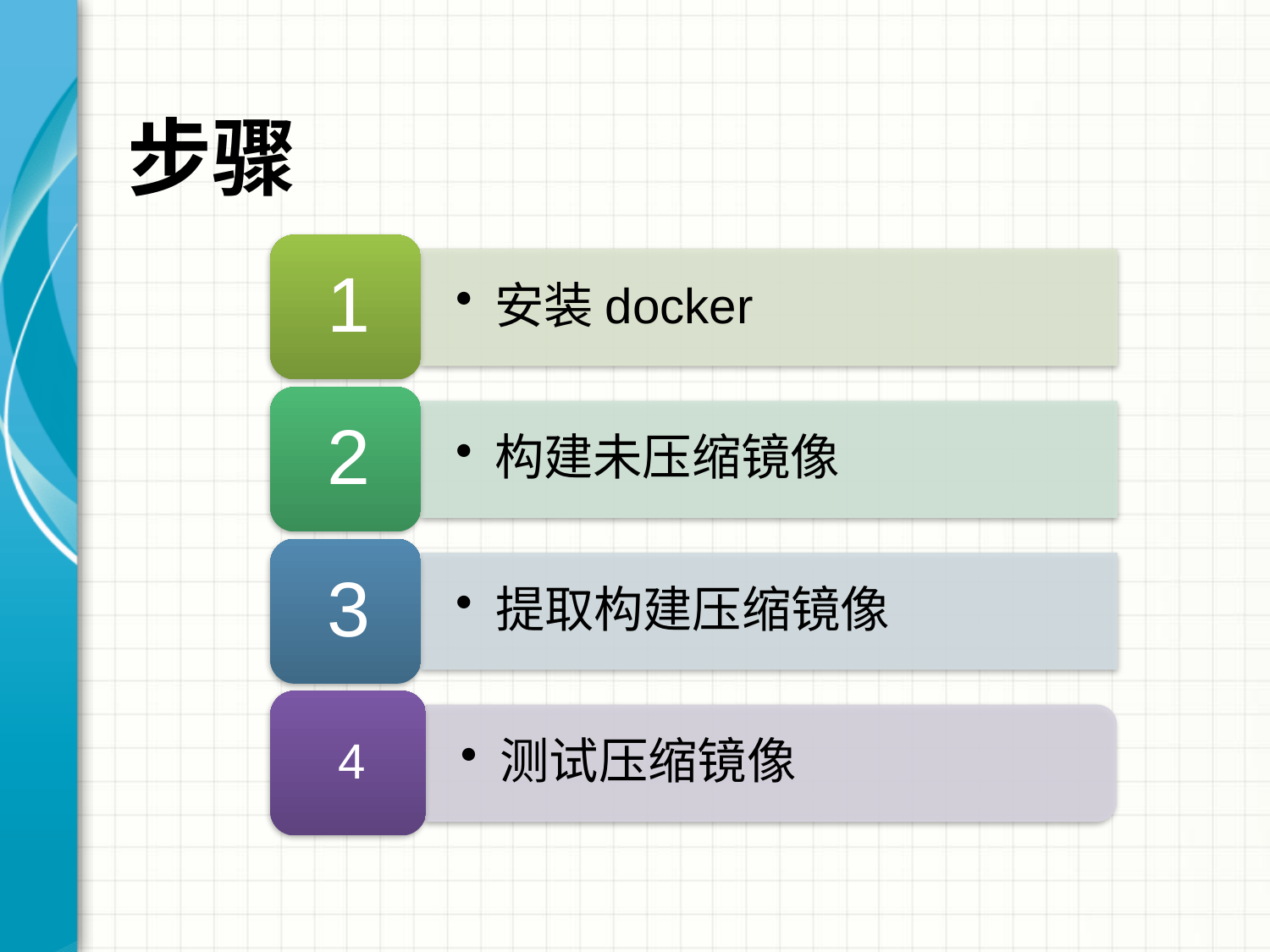

# 步骤
安装docker
1
构建未压缩镜像
2
提取构建压缩镜像
3
测试压缩镜像
4